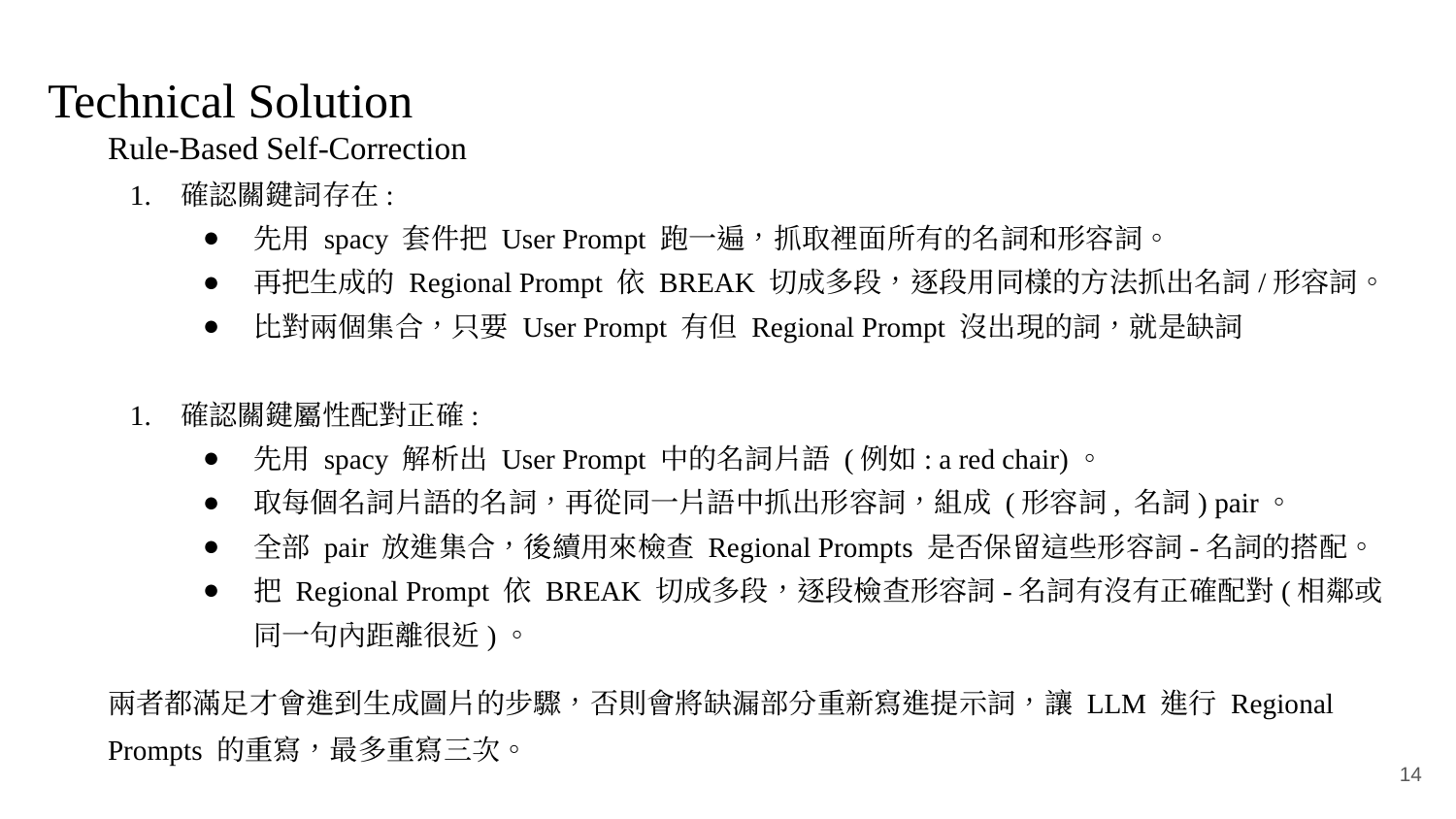

Technical Solution
Rule-Based Self-Correction
確認關鍵詞存在:
先用 spacy 套件把 User Prompt 跑一遍，抓取裡面所有的名詞和形容詞。
再把生成的 Regional Prompt 依 BREAK 切成多段，逐段用同樣的方法抓出名詞/形容詞。
比對兩個集合，只要 User Prompt 有但 Regional Prompt 沒出現的詞，就是缺詞

確認關鍵屬性配對正確:
先用 spacy 解析出 User Prompt 中的名詞片語 (例如: a red chair)。
取每個名詞片語的名詞，再從同一片語中抓出形容詞，組成 (形容詞, 名詞) pair。
全部 pair 放進集合，後續用來檢查 Regional Prompts 是否保留這些形容詞-名詞的搭配。
把 Regional Prompt 依 BREAK 切成多段，逐段檢查形容詞-名詞有沒有正確配對(相鄰或同一句內距離很近)。
兩者都滿足才會進到生成圖片的步驟，否則會將缺漏部分重新寫進提示詞，讓 LLM 進行 Regional Prompts 的重寫，最多重寫三次。
14